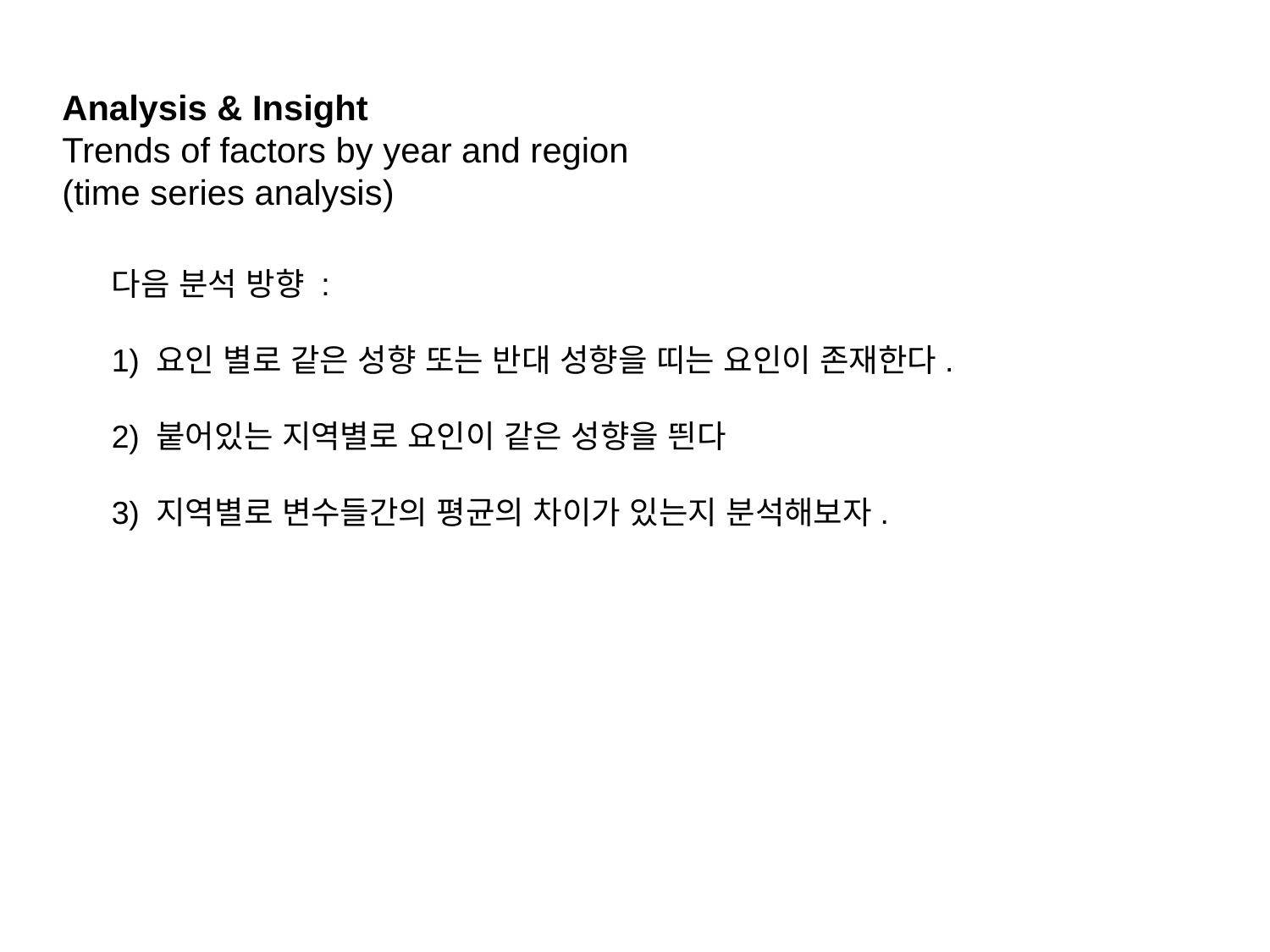

Analysis & Insight
Trends of factors by year and region
(time series analysis)

다음 분석 방향 :
1) 요인 별로 같은 성향 또는 반대 성향을 띠는 요인이 존재한다.

2) 붙어있는 지역별로 요인이 같은 성향을 띈다

3) 지역별로 변수들간의 평균의 차이가 있는지 분석해보자.